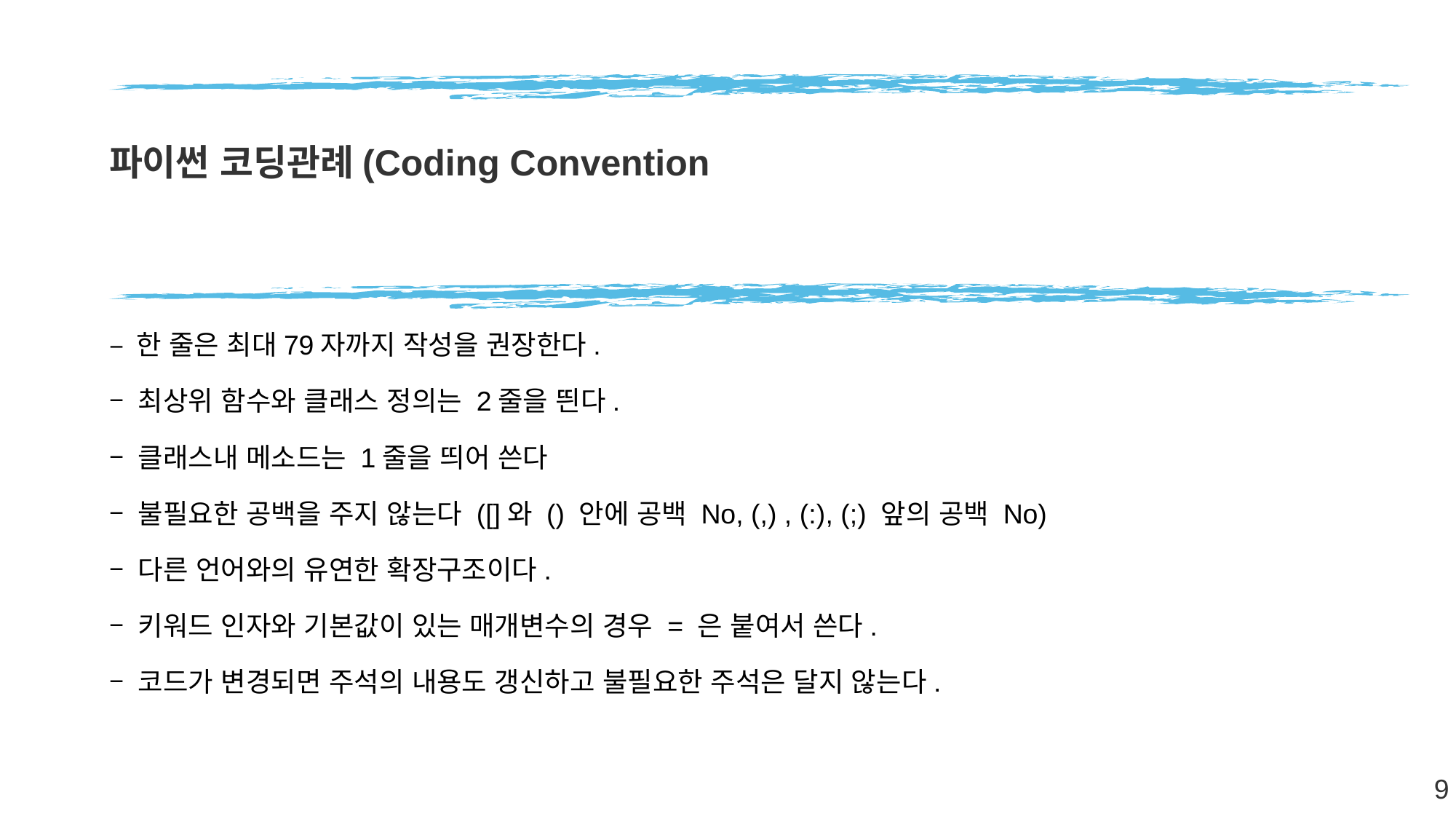

# 파이썬 코딩관례(Coding Convention

– 한 줄은 최대79자까지 작성을 권장한다.
– 최상위 함수와 클래스 정의는 2줄을 띈다.
– 클래스내 메소드는 1줄을 띄어 쓴다
– 불필요한 공백을 주지 않는다 ([]와 () 안에 공백 No, (,) , (:), (;) 앞의 공백 No)
– 다른 언어와의 유연한 확장구조이다.
– 키워드 인자와 기본값이 있는 매개변수의 경우 = 은 붙여서 쓴다.
– 코드가 변경되면 주석의 내용도 갱신하고 불필요한 주석은 달지 않는다.
9